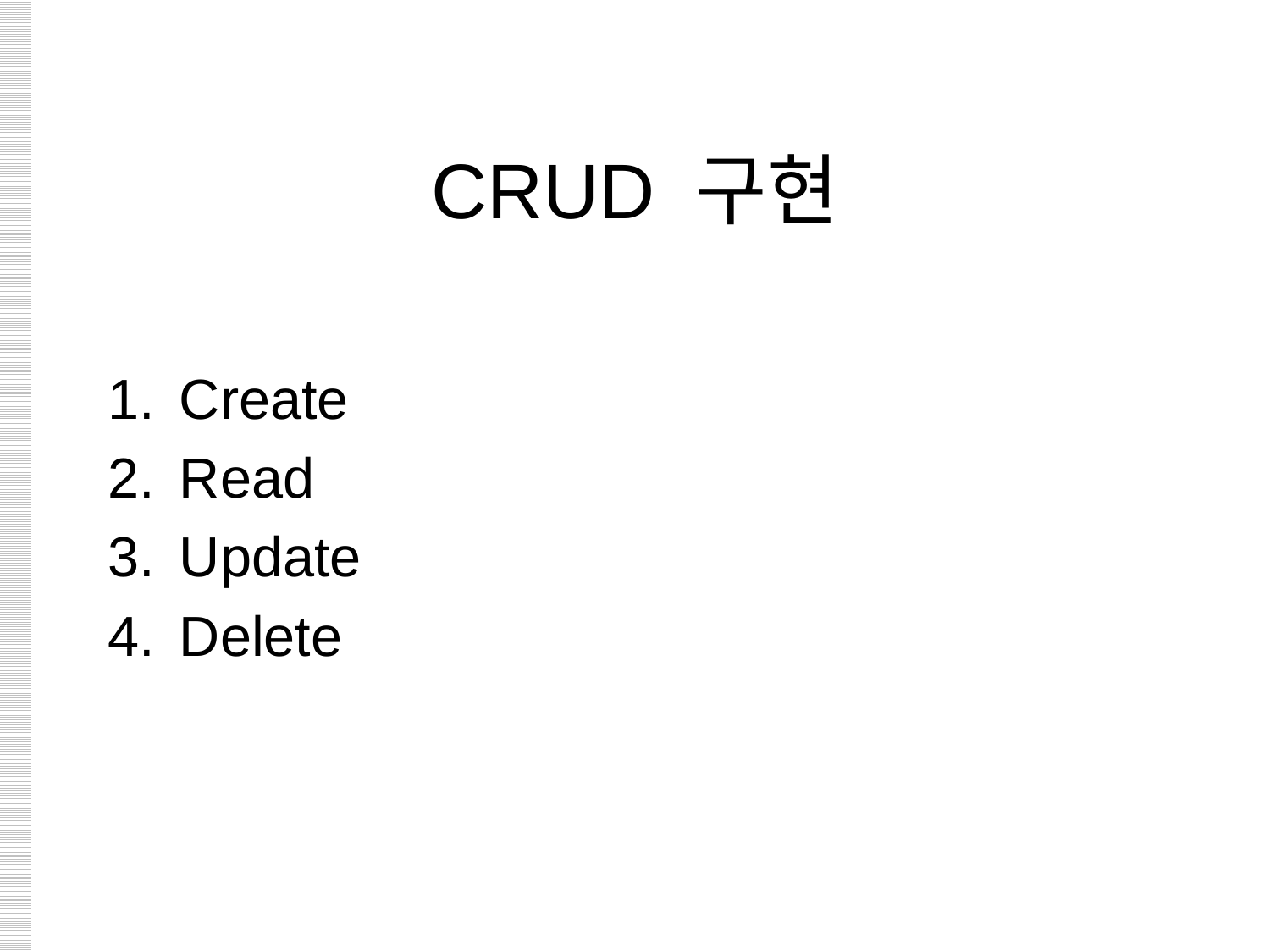

# CRUD 구현
Create
Read
Update
Delete